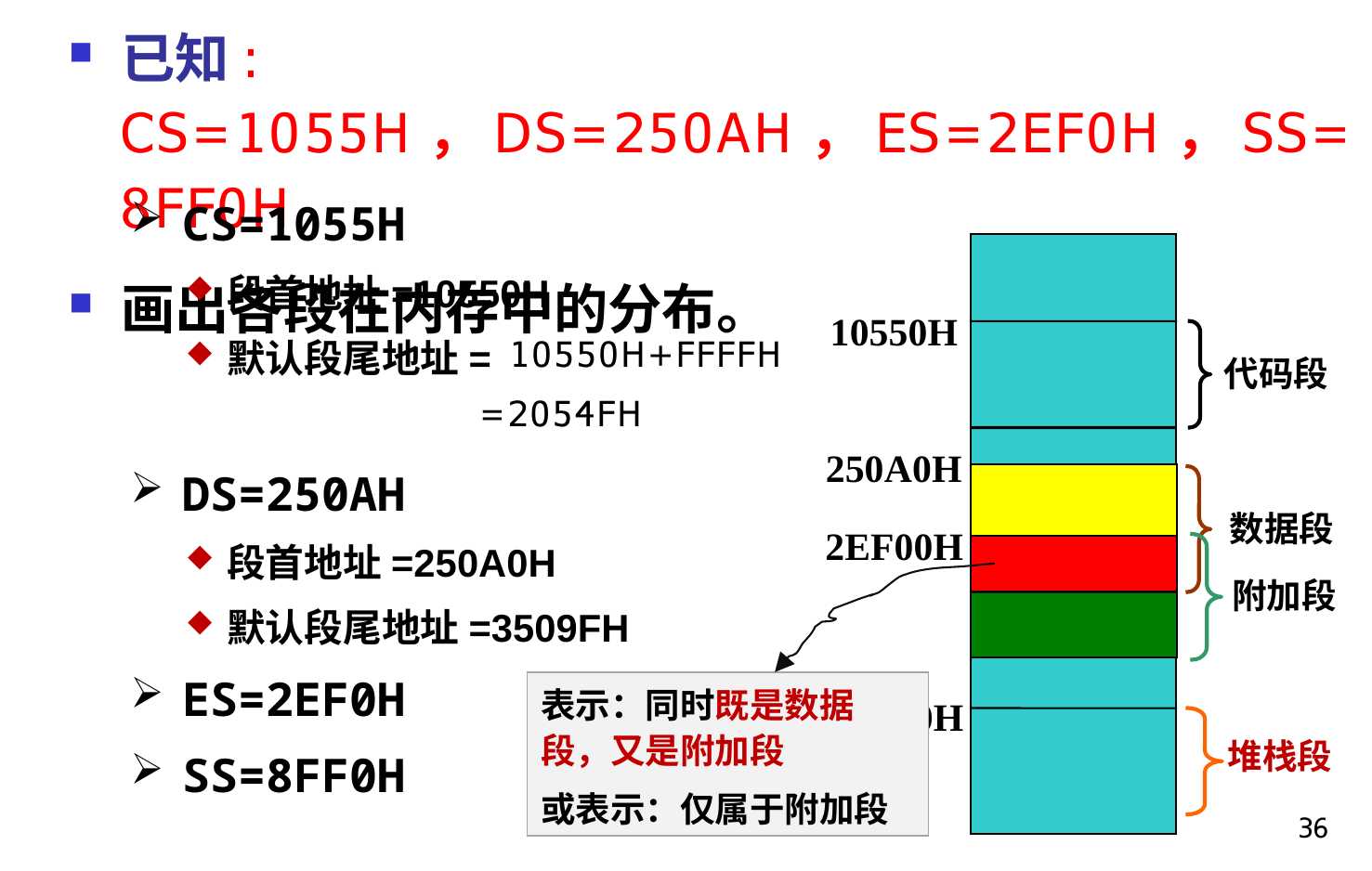

已知: CS=1055H，DS=250AH，ES=2EF0H，SS=8FF0H
画出各段在内存中的分布。
CS=1055H
段首地址=10550H
默认段尾地址=

DS=250AH
段首地址=250A0H
默认段尾地址=3509FH
ES=2EF0H
SS=8FF0H

10550H

10550H+FFFFH
代码段
=2054FH

250A0H

数据段
2EF00H

附加段

表示：同时既是数据段，又是附加段
或表示：仅属于附加段
8FF00H

堆栈段
36